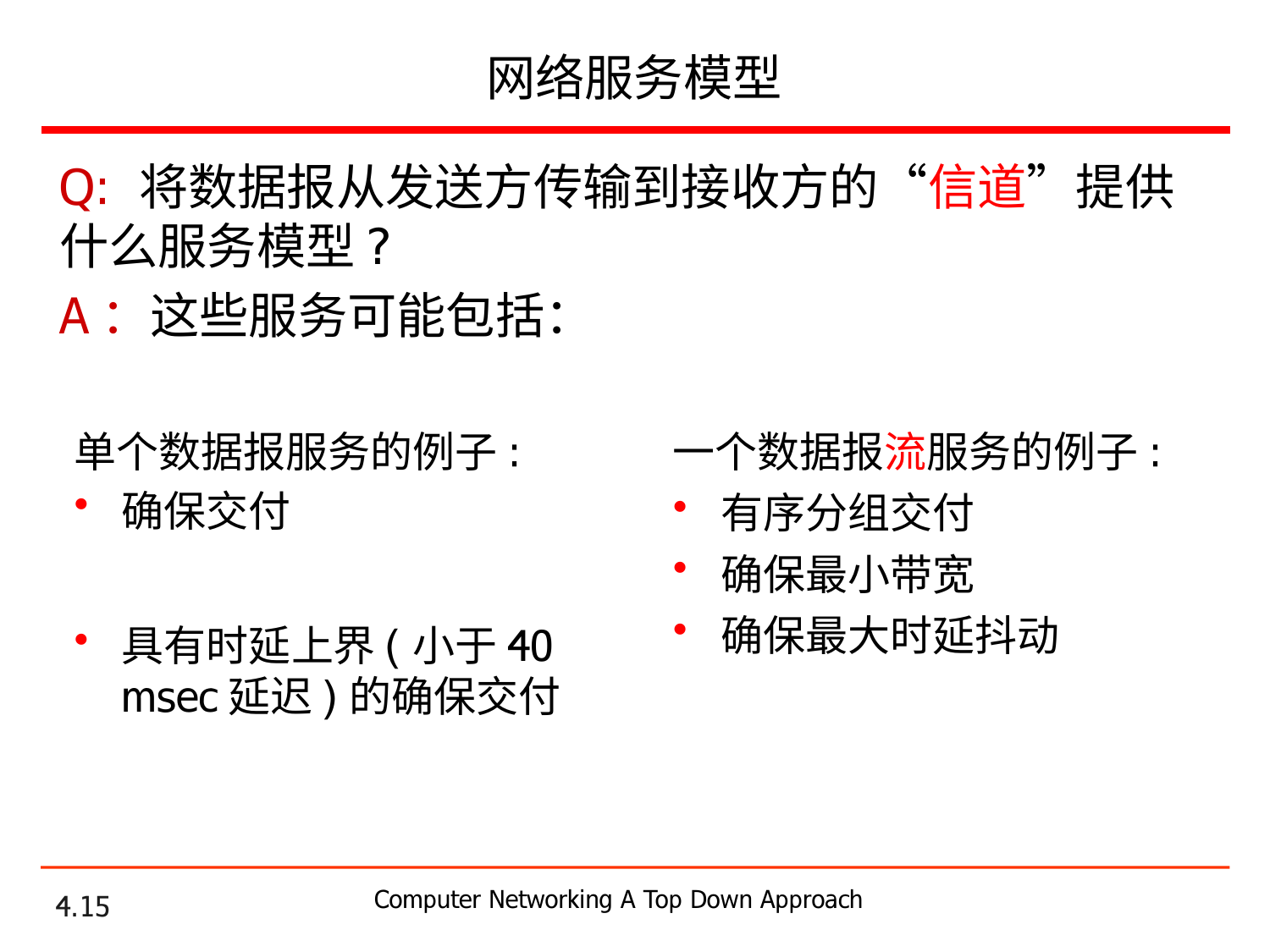

# 网络服务模型
Q: 将数据报从发送方传输到接收方的“信道”提供什么服务模型?
A：这些服务可能包括：
单个数据报服务的例子:
确保交付

具有时延上界(小于40 msec延迟)的确保交付

一个数据报流服务的例子:
有序分组交付
确保最小带宽
确保最大时延抖动